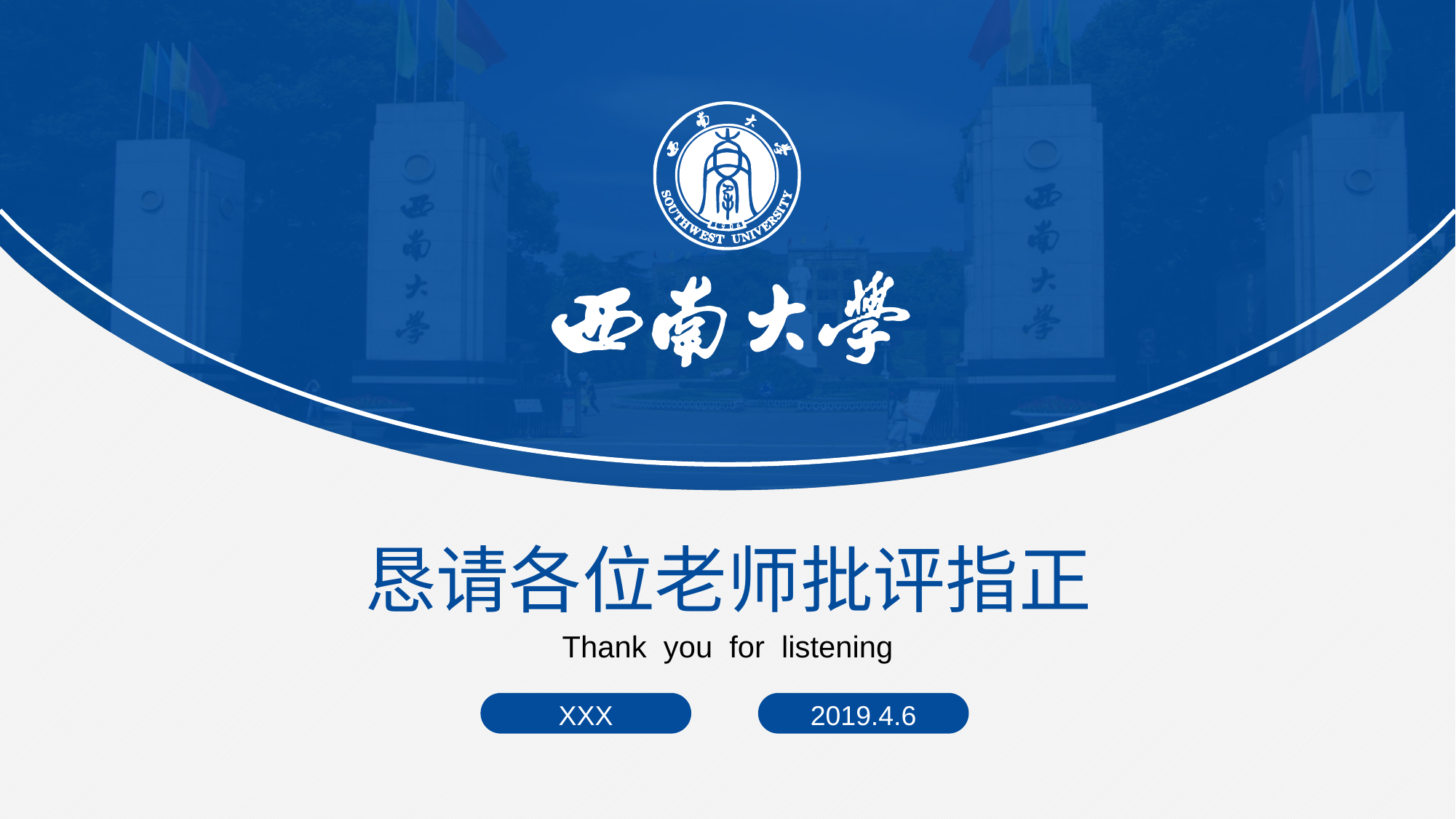

恳请各位老师批评指正
Thank  you  for  listening
XXX

2019.4.6